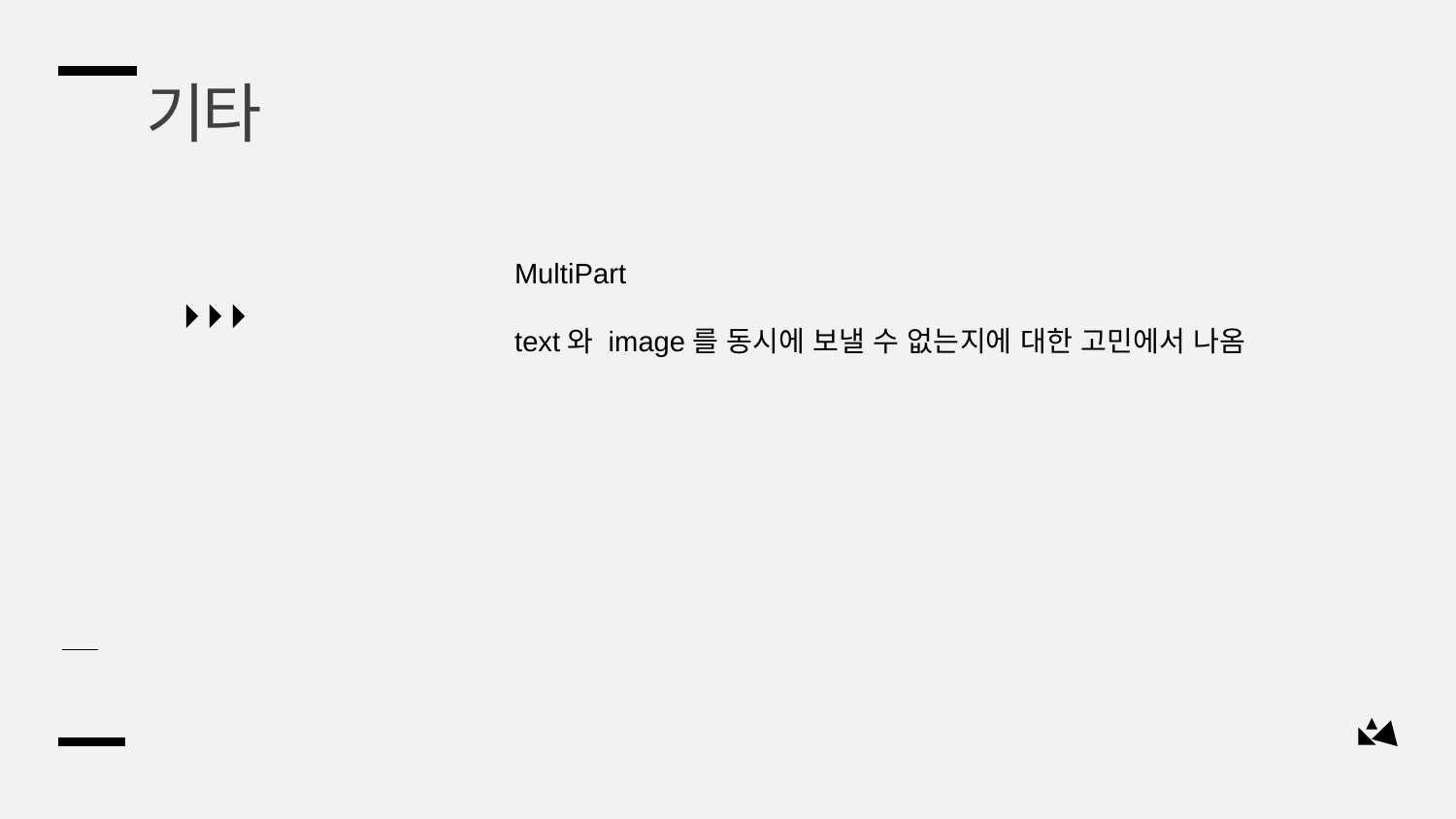

기타
MultiPart
text와 image를 동시에 보낼 수 없는지에 대한 고민에서 나옴